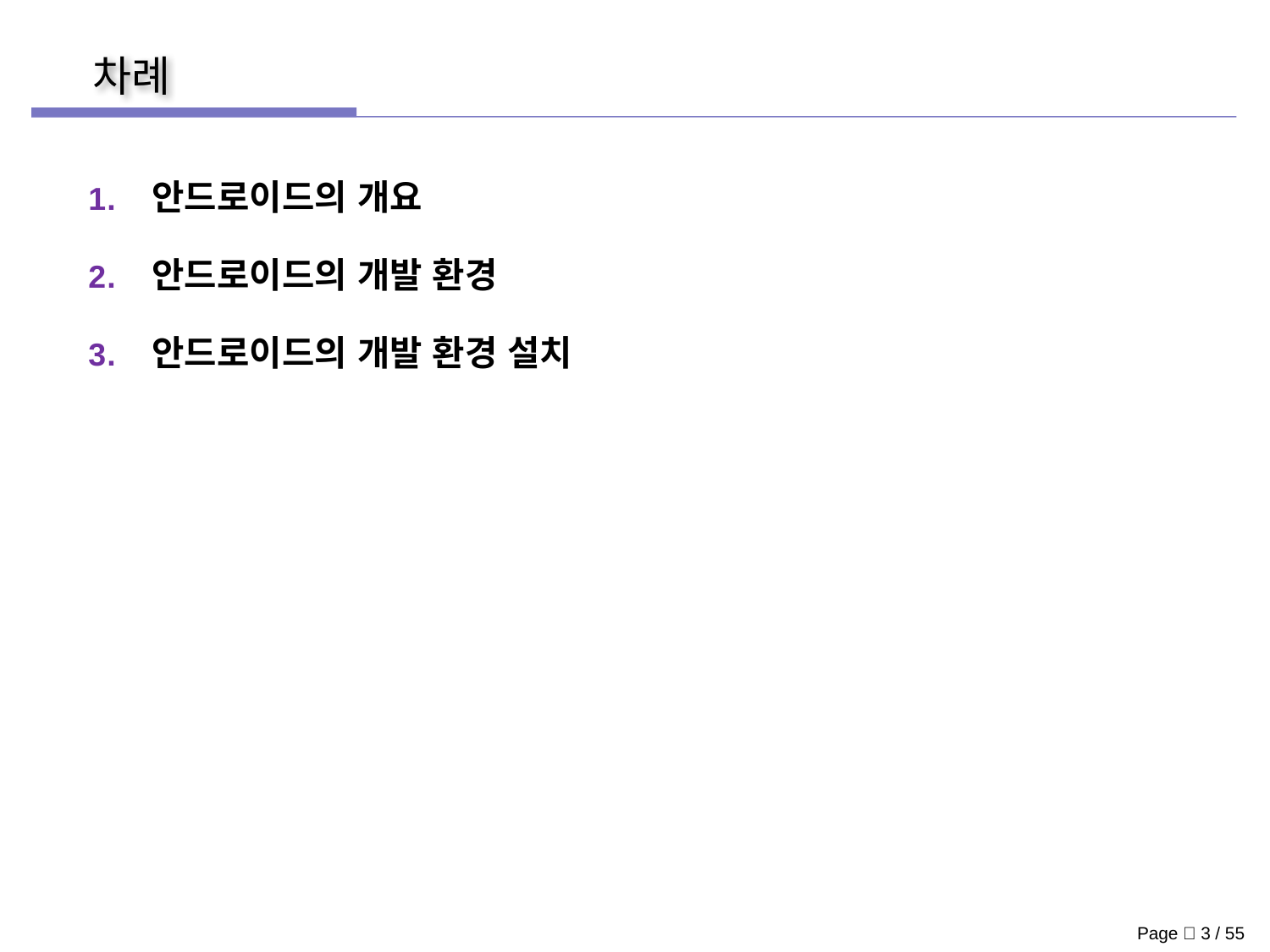

안드로이드의 개요
안드로이드의 개발 환경
안드로이드의 개발 환경 설치